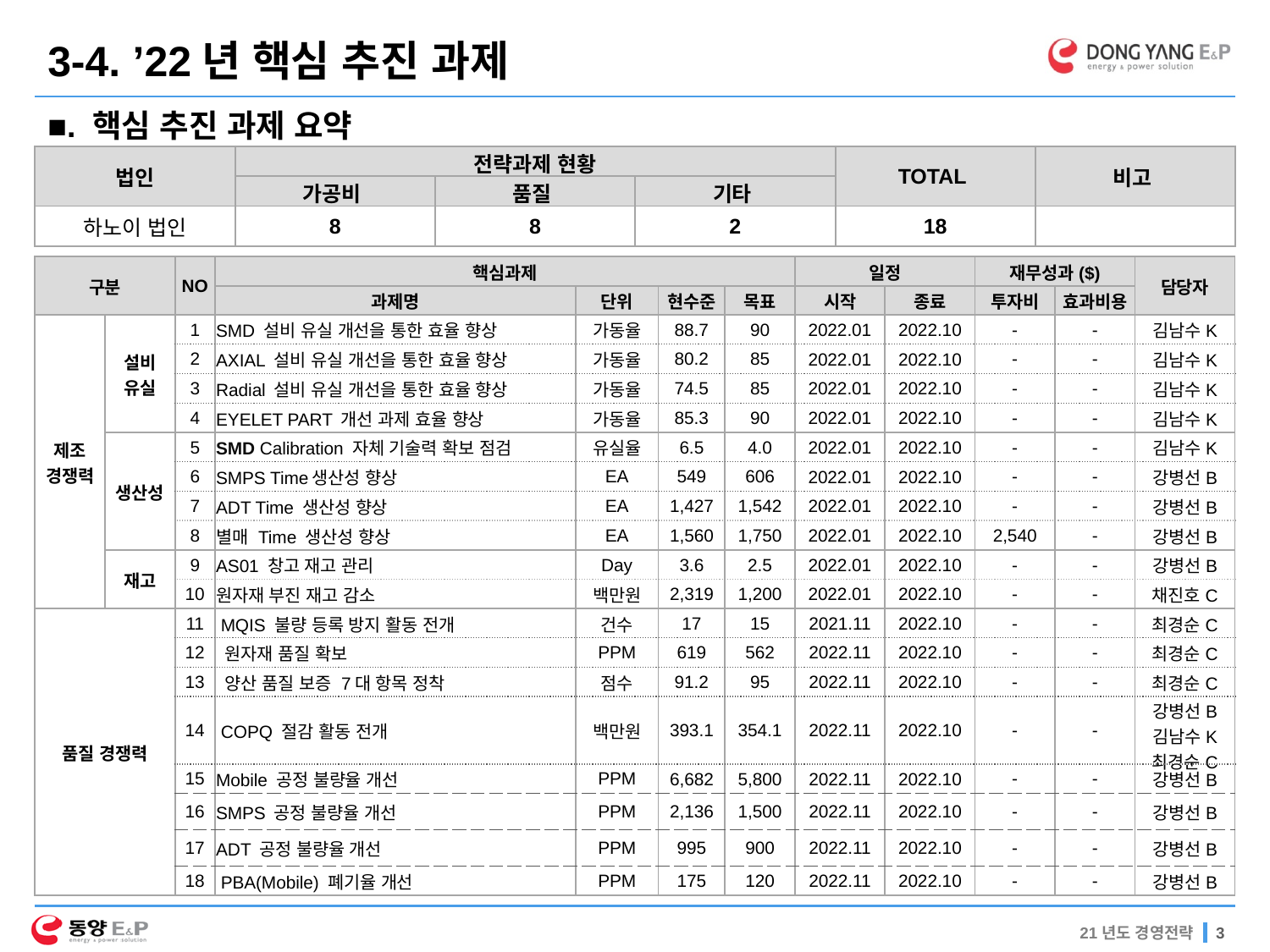

3-4. ’22년 핵심 추진 과제
■. 핵심 추진 과제 요약
| 법인 | 전략과제 현황 |  |  | TOTAL | 비고 |
| --- | --- | --- | --- | --- | --- |
|  | 가공비 | 품질 | 기타 |  |  |
| 하노이 법인 | 8 | 8 | 2 | 18 |  |
| 구분 |  | NO | 핵심과제 |  |  |  | 일정 |  | 재무성과($) |  | 담당자 |
| --- | --- | --- | --- | --- | --- | --- | --- | --- | --- | --- | --- |
|  |  |  | 과제명 | 단위 | 현수준 | 목표 | 시작 | 종료 | 투자비 | 효과비용 |  |
| 제조 경쟁력 | 설비 유실 | 1 | SMD 설비 유실 개선을 통한 효율 향상 | 가동율 | 88.7 | 90 | 2022.01 | 2022.10 | - | - | 김남수K |
|  |  | 2 | AXIAL 설비 유실 개선을 통한 효율 향상 | 가동율 | 80.2 | 85 | 2022.01 | 2022.10 | - | - | 김남수K |
|  |  | 3 | Radial 설비 유실 개선을 통한 효율 향상 | 가동율 | 74.5 | 85 | 2022.01 | 2022.10 | - | - | 김남수K |
|  |  | 4 | EYELET PART 개선 과제 효율 향상 | 가동율 | 85.3 | 90 | 2022.01 | 2022.10 | - | - | 김남수K |
|  | 생산성 | 5 | SMD Calibration 자체 기술력 확보 점검 | 유실율 | 6.5 | 4.0 | 2022.01 | 2022.10 | - | - | 김남수K |
|  |  | 6 | SMPS Time생산성 향상 | EA | 549 | 606 | 2022.01 | 2022.10 | - | - | 강병선B |
|  |  | 7 | ADT Time 생산성 향상 | EA | 1,427 | 1,542 | 2022.01 | 2022.10 | - | - | 강병선B |
|  |  | 8 | 별매 Time 생산성 향상 | EA | 1,560 | 1,750 | 2022.01 | 2022.10 | 2,540 | - | 강병선B |
|  | 재고 | 9 | AS01 창고 재고 관리 | Day | 3.6 | 2.5 | 2022.01 | 2022.10 | - | - | 강병선B |
|  |  | 10 | 원자재 부진 재고 감소 | 백만원 | 2,319 | 1,200 | 2022.01 | 2022.10 | - | - | 채진호C |
| 품질 경쟁력 |  | 11 | MQIS 불량 등록 방지 활동 전개 | 건수 | 17 | 15 | 2021.11 | 2022.10 | - | - | 최경순C |
|  |  | 12 | 원자재 품질 확보 | PPM | 619 | 562 | 2022.11 | 2022.10 | - | - | 최경순C |
|  |  | 13 | 양산 품질 보증 7대 항목 정착 | 점수 | 91.2 | 95 | 2022.11 | 2022.10 | - | - | 최경순C |
|  |  | 14 | COPQ 절감 활동 전개 | 백만원 | 393.1 | 354.1 | 2022.11 | 2022.10 | - | - | 강병선B 김남수K 최경순C |
|  |  | 15 | Mobile 공정 불량율 개선 | PPM | 6,682 | 5,800 | 2022.11 | 2022.10 | - | - | 강병선B |
|  |  | 16 | SMPS 공정 불량율 개선 | PPM | 2,136 | 1,500 | 2022.11 | 2022.10 | - | - | 강병선B |
|  |  | 17 | ADT 공정 불량율 개선 | PPM | 995 | 900 | 2022.11 | 2022.10 | - | - | 강병선B |
|  |  | 18 | PBA(Mobile) 폐기율 개선 | PPM | 175 | 120 | 2022.11 | 2022.10 | - | - | 강병선B |